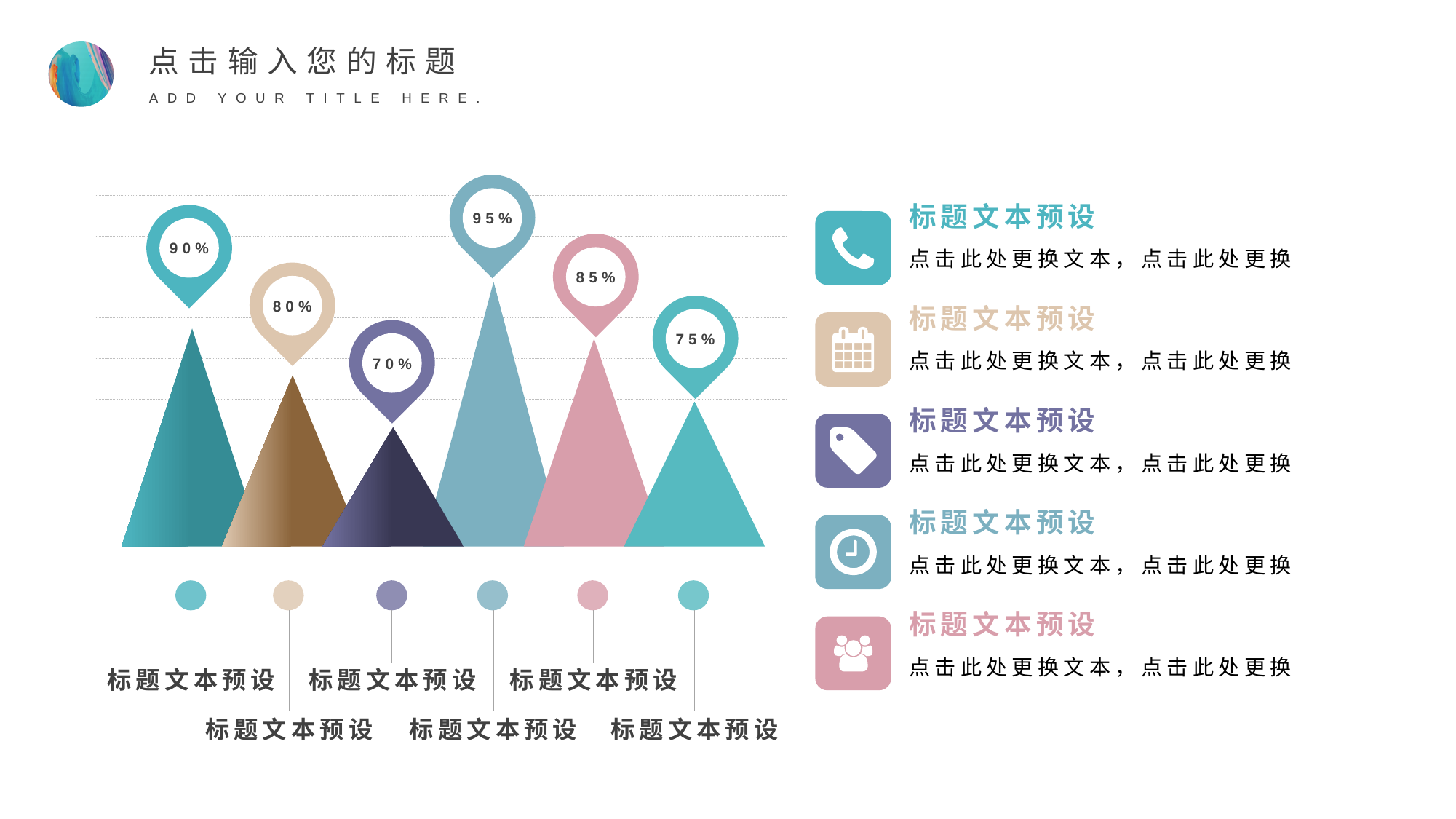

点击输入您的标题
ADD YOUR TITLE HERE.

95%
标题文本预设
点击此处更换文本，点击此处更换

90%

85%

80%

75%
标题文本预设
点击此处更换文本，点击此处更换

70%

标题文本预设
点击此处更换文本，点击此处更换

标题文本预设
点击此处更换文本，点击此处更换

标题文本预设

标题文本预设

标题文本预设

标题文本预设

标题文本预设

标题文本预设
标题文本预设
点击此处更换文本，点击此处更换